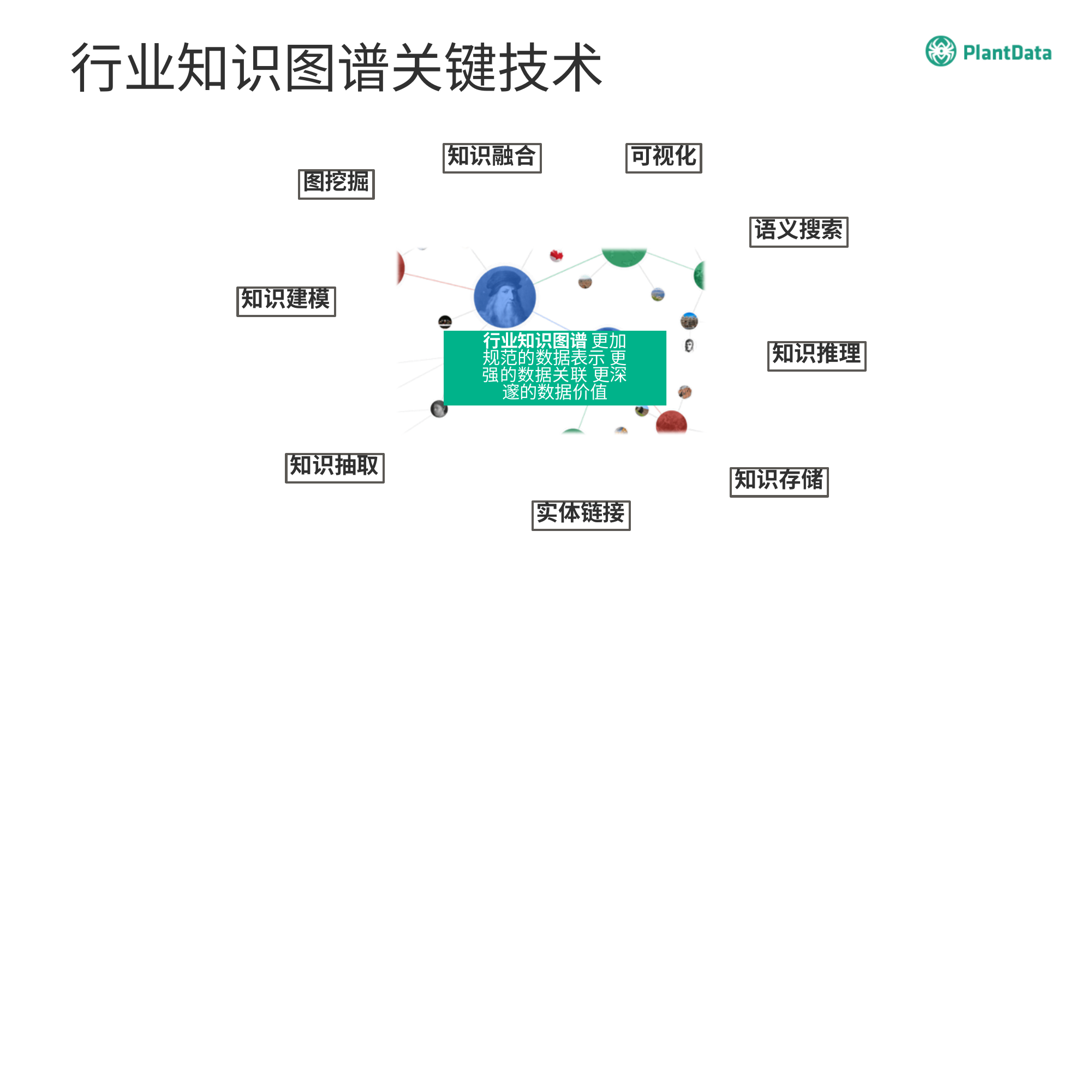

行业知识图谱关键技术
知识融合
可视化

图挖掘

语义搜索

知识建模

行业知识图谱 更加规范的数据表示 更强的数据关联 更深邃的数据价值
知识推理

知识抽取

知识存储

实体链接